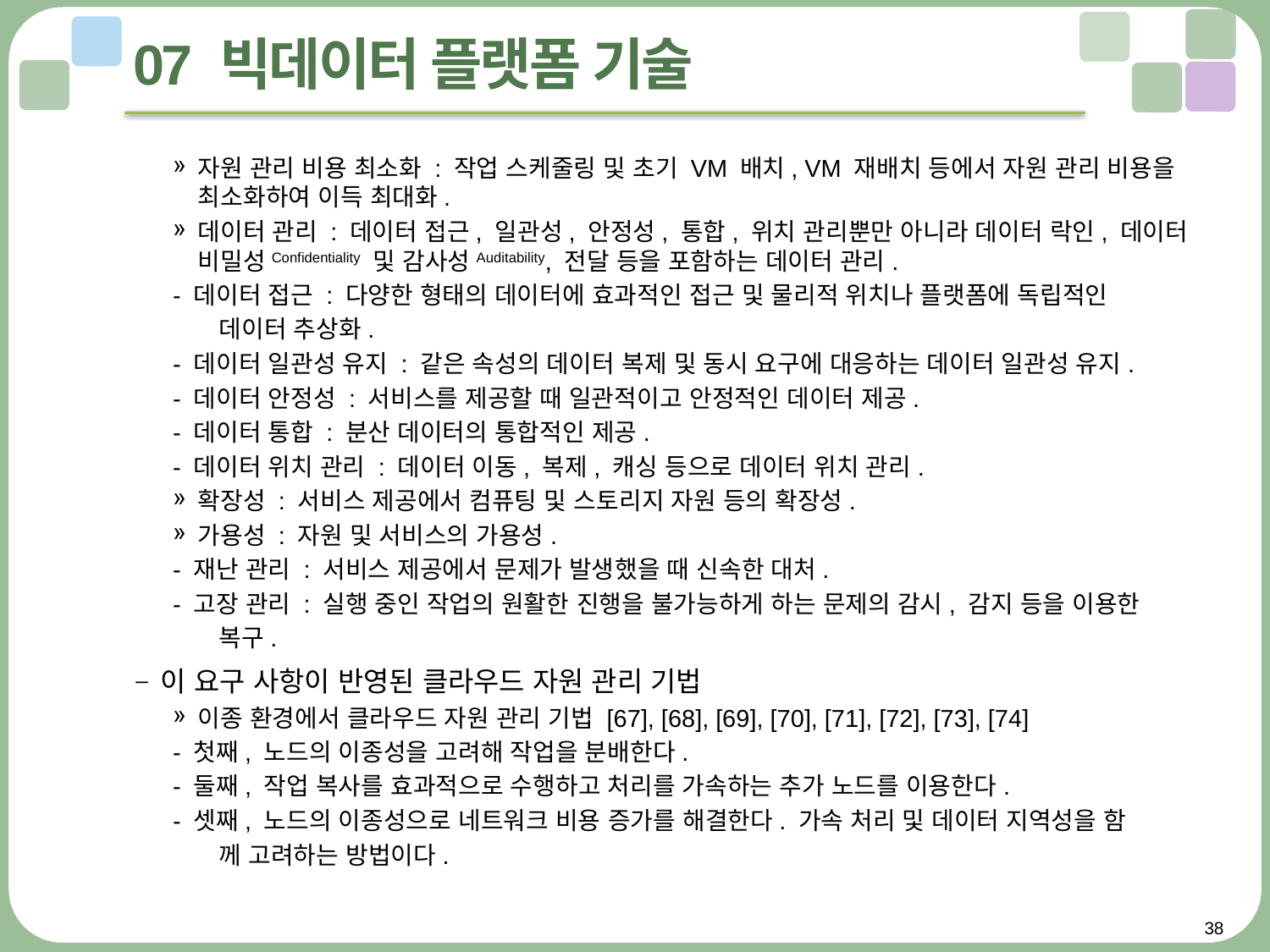

# 07 빅데이터 플랫폼 기술
자원 관리 비용 최소화 : 작업 스케줄링 및 초기 VM 배치, VM 재배치 등에서 자원 관리 비용을 최소화하여 이득 최대화.
데이터 관리 : 데이터 접근, 일관성, 안정성, 통합, 위치 관리뿐만 아니라 데이터 락인, 데이터 비밀성Confidentiality 및 감사성Auditability, 전달 등을 포함하는 데이터 관리.
	- 데이터 접근 : 다양한 형태의 데이터에 효과적인 접근 및 물리적 위치나 플랫폼에 독립적인
      데이터 추상화.
	- 데이터 일관성 유지 : 같은 속성의 데이터 복제 및 동시 요구에 대응하는 데이터 일관성 유지.
	- 데이터 안정성 : 서비스를 제공할 때 일관적이고 안정적인 데이터 제공.
	- 데이터 통합 : 분산 데이터의 통합적인 제공.
	- 데이터 위치 관리 : 데이터 이동, 복제, 캐싱 등으로 데이터 위치 관리.
확장성 : 서비스 제공에서 컴퓨팅 및 스토리지 자원 등의 확장성.
가용성 : 자원 및 서비스의 가용성.
	- 재난 관리 : 서비스 제공에서 문제가 발생했을 때 신속한 대처.
	- 고장 관리 : 실행 중인 작업의 원활한 진행을 불가능하게 하는 문제의 감시, 감지 등을 이용한
      복구.
이 요구 사항이 반영된 클라우드 자원 관리 기법
이종 환경에서 클라우드 자원 관리 기법 [67], [68], [69], [70], [71], [72], [73], [74]
	- 첫째, 노드의 이종성을 고려해 작업을 분배한다.
	- 둘째, 작업 복사를 효과적으로 수행하고 처리를 가속하는 추가 노드를 이용한다.
	- 셋째, 노드의 이종성으로 네트워크 비용 증가를 해결한다. 가속 처리 및 데이터 지역성을 함
      께 고려하는 방법이다.